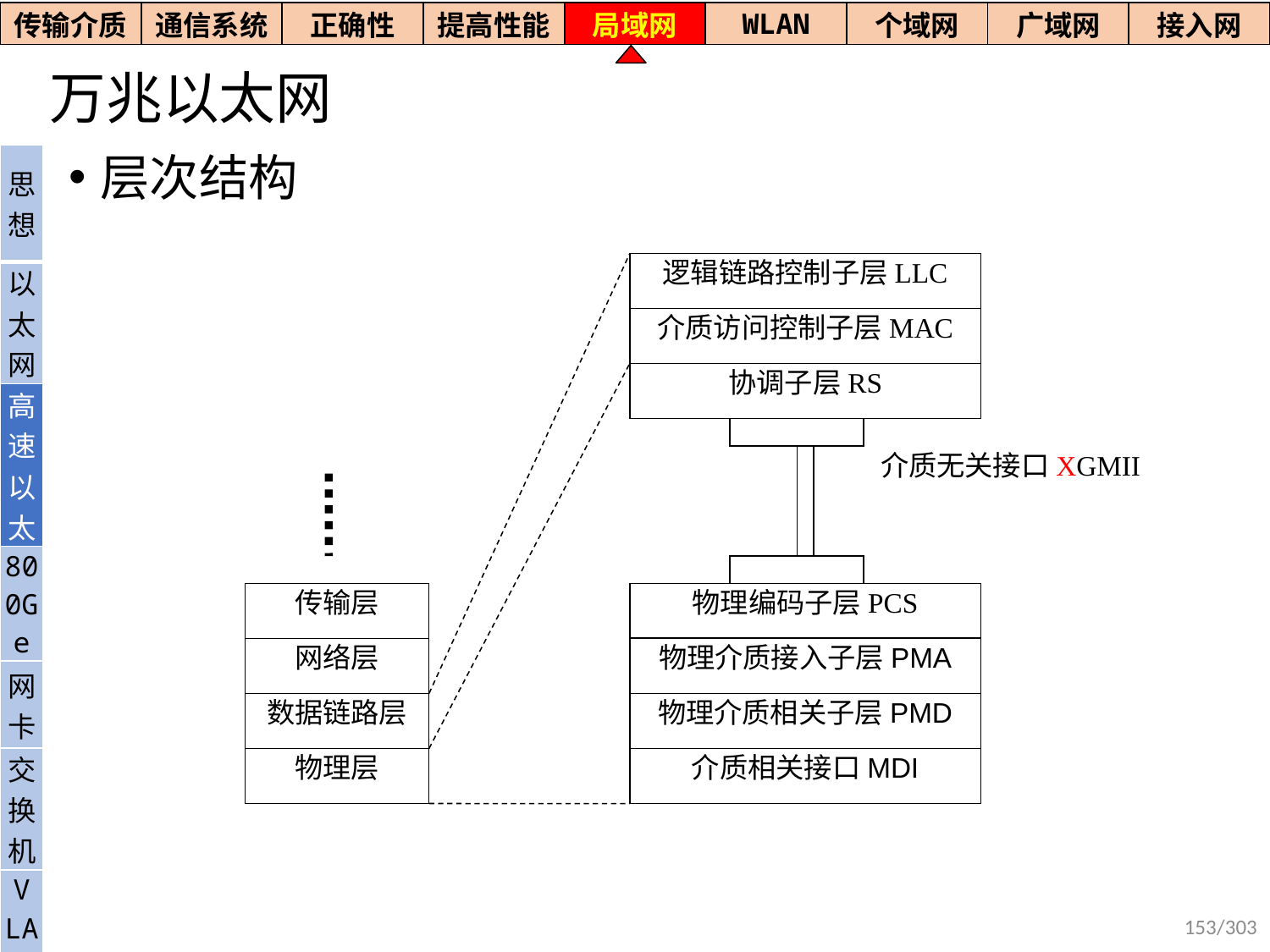

| 传输介质 | 通信系统 | 正确性 | 提高性能 | 局域网 | WLAN | 个域网 | 广域网 | 接入网 |
| --- | --- | --- | --- | --- | --- | --- | --- | --- |

# 万兆以太网
层次结构
| 思想 |
| --- |
| 以太网 |
| 高速以太 |
| 800Ge |
| 网卡 |
| 交换机 |
| V LAN |

逻辑链路控制子层LLC
介质访问控制子层MAC

协调子层RS

介质无关接口XGMII

物理编码子层PCS
传输层
物理介质接入子层PMA

网络层
物理介质相关子层PMD
数据链路层
物理层
介质相关接口MDI

153/303